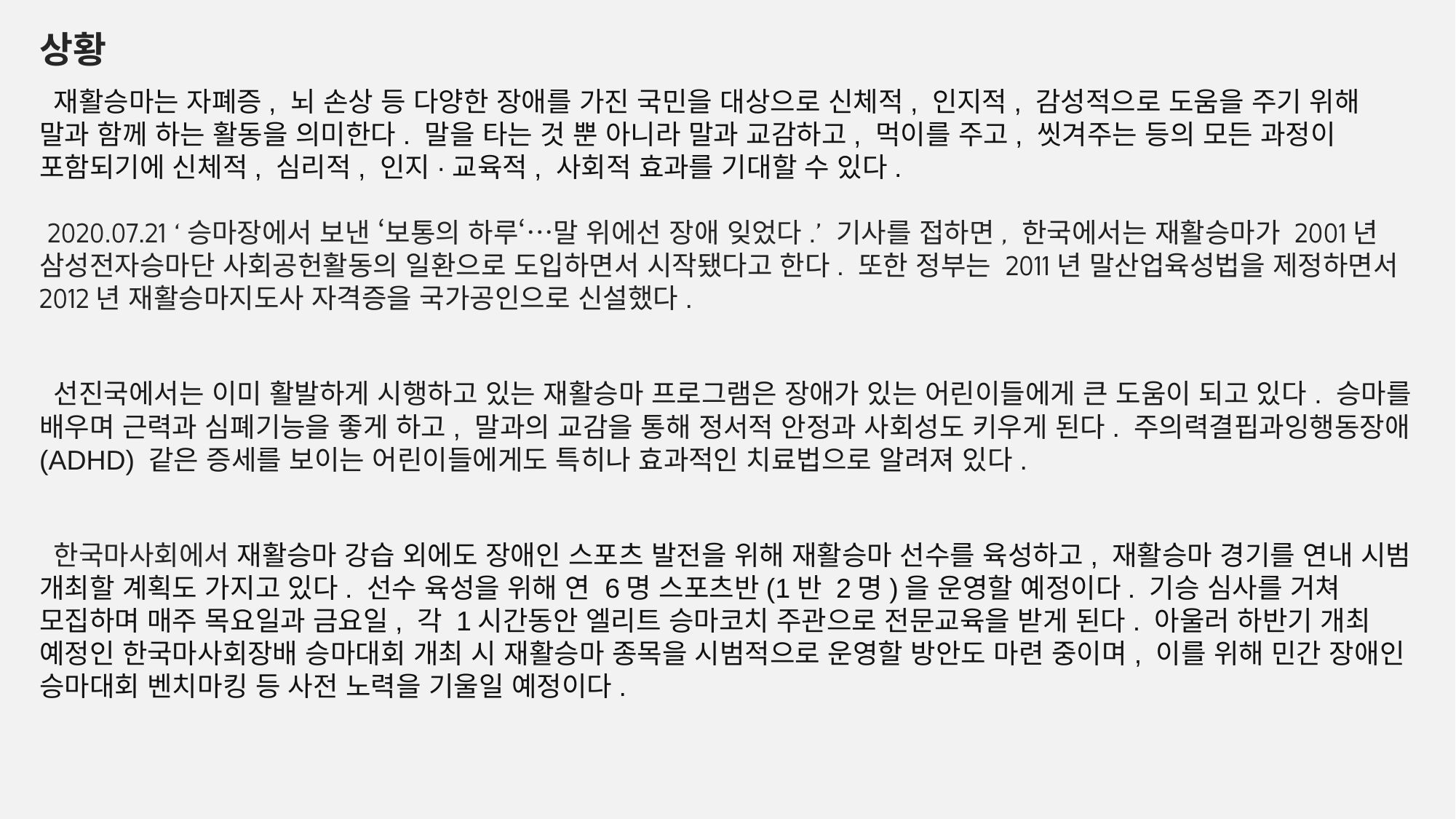

상황
 재활승마는 자폐증, 뇌 손상 등 다양한 장애를 가진 국민을 대상으로 신체적, 인지적, 감성적으로 도움을 주기 위해 말과 함께 하는 활동을 의미한다. 말을 타는 것 뿐 아니라 말과 교감하고, 먹이를 주고, 씻겨주는 등의 모든 과정이 포함되기에 신체적, 심리적, 인지·교육적, 사회적 효과를 기대할 수 있다. 
 2020.07.21 ‘승마장에서 보낸 ‘보통의 하루‘…말 위에선 장애 잊었다.’ 기사를 접하면, 한국에서는 재활승마가 2001년 삼성전자승마단 사회공헌활동의 일환으로 도입하면서 시작됐다고 한다. 또한 정부는 2011년 말산업육성법을 제정하면서 2012년 재활승마지도사 자격증을 국가공인으로 신설했다.

 선진국에서는 이미 활발하게 시행하고 있는 재활승마 프로그램은 장애가 있는 어린이들에게 큰 도움이 되고 있다. 승마를 배우며 근력과 심폐기능을 좋게 하고, 말과의 교감을 통해 정서적 안정과 사회성도 키우게 된다. 주의력결핍과잉행동장애(ADHD) 같은 증세를 보이는 어린이들에게도 특히나 효과적인 치료법으로 알려져 있다.

 한국마사회에서 재활승마 강습 외에도 장애인 스포츠 발전을 위해 재활승마 선수를 육성하고, 재활승마 경기를 연내 시범 개최할 계획도 가지고 있다. 선수 육성을 위해 연 6명 스포츠반(1반 2명)을 운영할 예정이다. 기승 심사를 거쳐 모집하며 매주 목요일과 금요일, 각 1시간동안 엘리트 승마코치 주관으로 전문교육을 받게 된다. 아울러 하반기 개최 예정인 한국마사회장배 승마대회 개최 시 재활승마 종목을 시범적으로 운영할 방안도 마련 중이며, 이를 위해 민간 장애인 승마대회 벤치마킹 등 사전 노력을 기울일 예정이다.